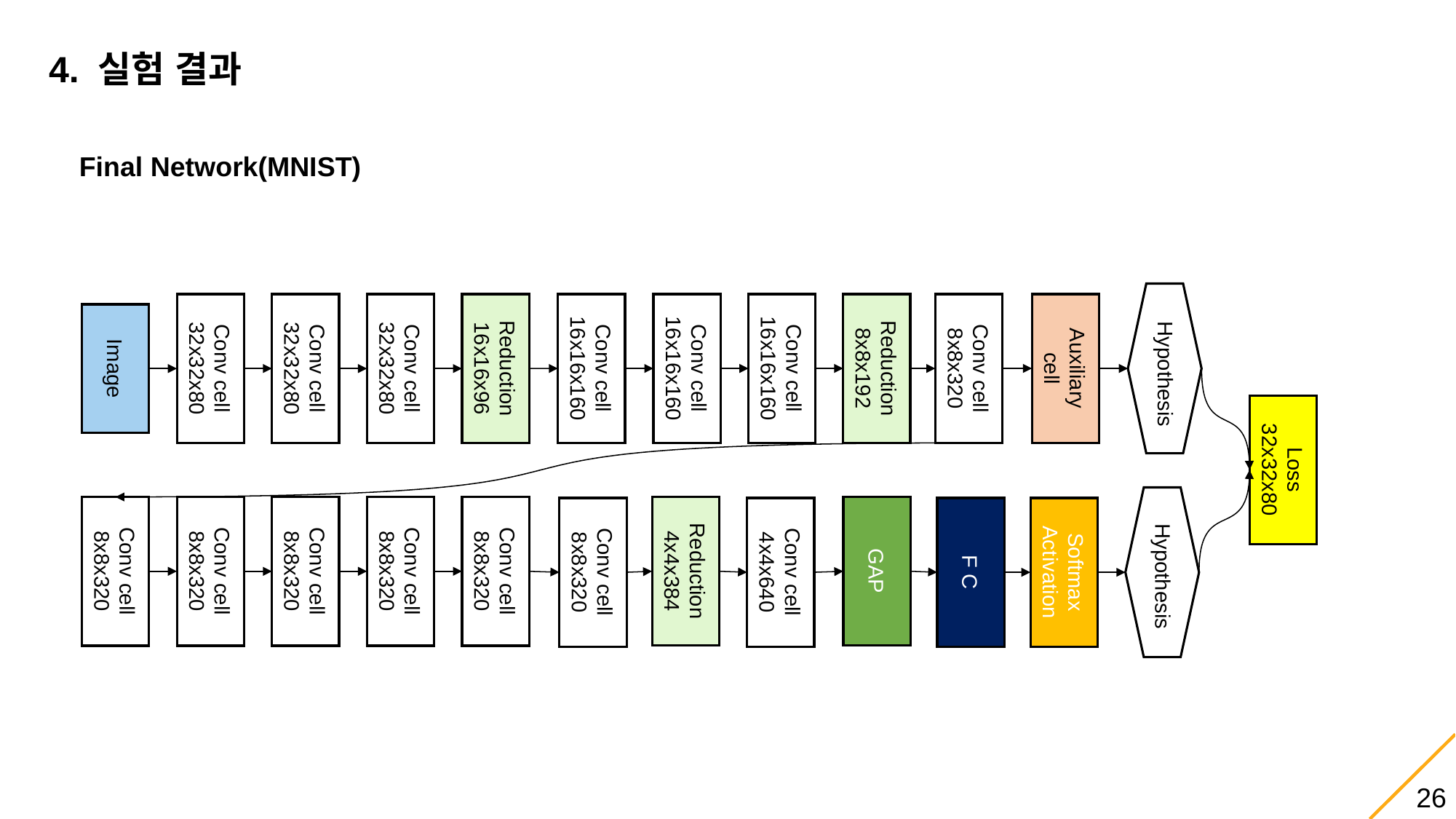

4. 실험 결과
Final Network(MNIST)

Hypothesis
Image
Conv cell
32x32x80
Auxiliary
cell
Conv cell
8x8x320
Conv cell
16x16x160
Reduction 8x8x192
Conv cell
16x16x160
Conv cell
16x16x160
Conv cell
32x32x80
Conv cell
32x32x80
Reduction 16x16x96
Loss
32x32x80

Hypothesis
GAP
Reduction 4x4x384
Conv cell
8x8x320
Conv cell
8x8x320
Conv cell
8x8x320
Conv cell
8x8x320
Conv cell
8x8x320
Conv cell
8x8x320
Conv cell
4x4x640
F C
Softmax Activation
26